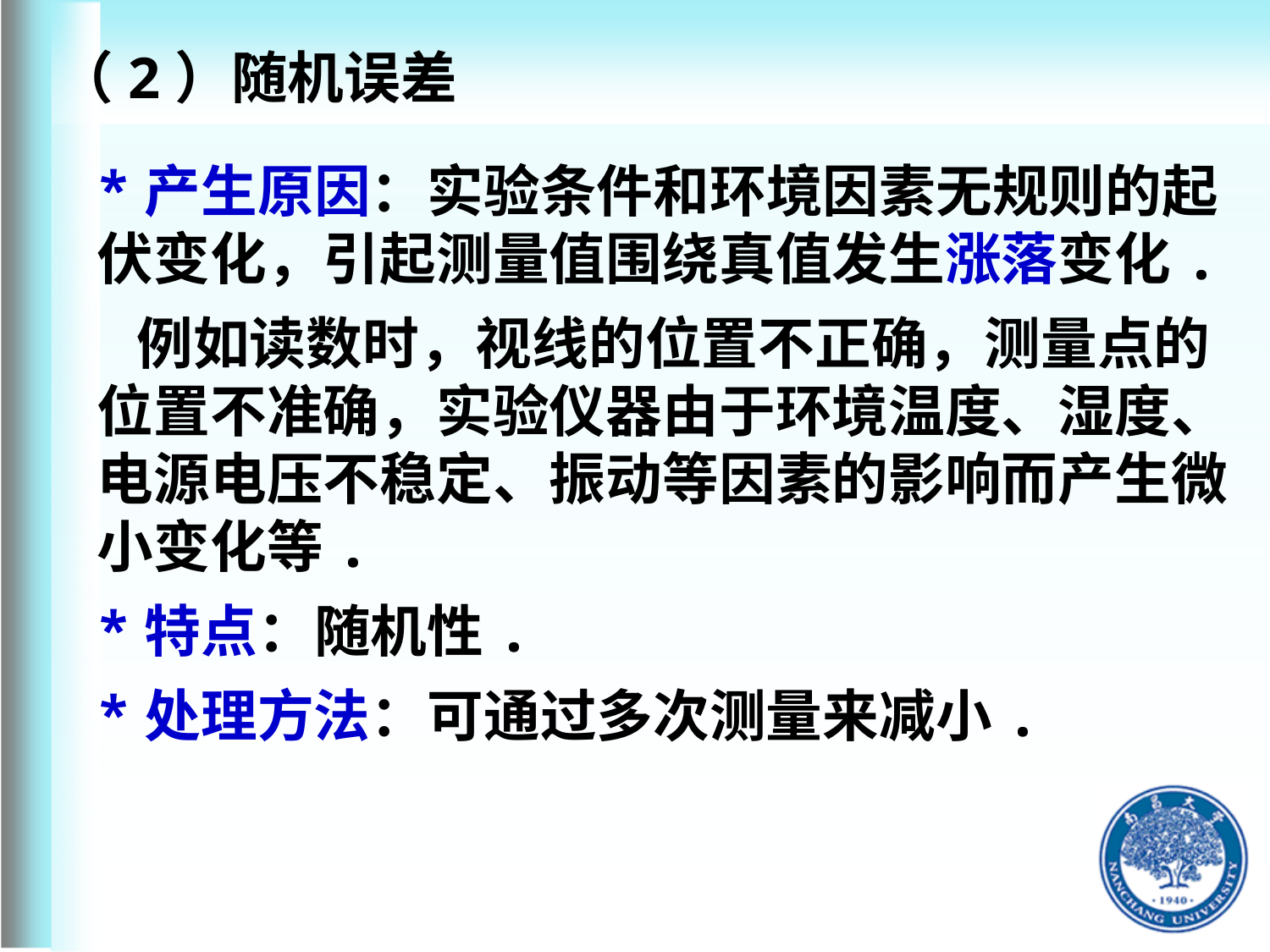

（2）随机误差
*产生原因：实验条件和环境因素无规则的起伏变化，引起测量值围绕真值发生涨落变化.
  例如读数时，视线的位置不正确，测量点的位置不准确，实验仪器由于环境温度、湿度、电源电压不稳定、振动等因素的影响而产生微小变化等.
*特点：随机性.
*处理方法：可通过多次测量来减小.